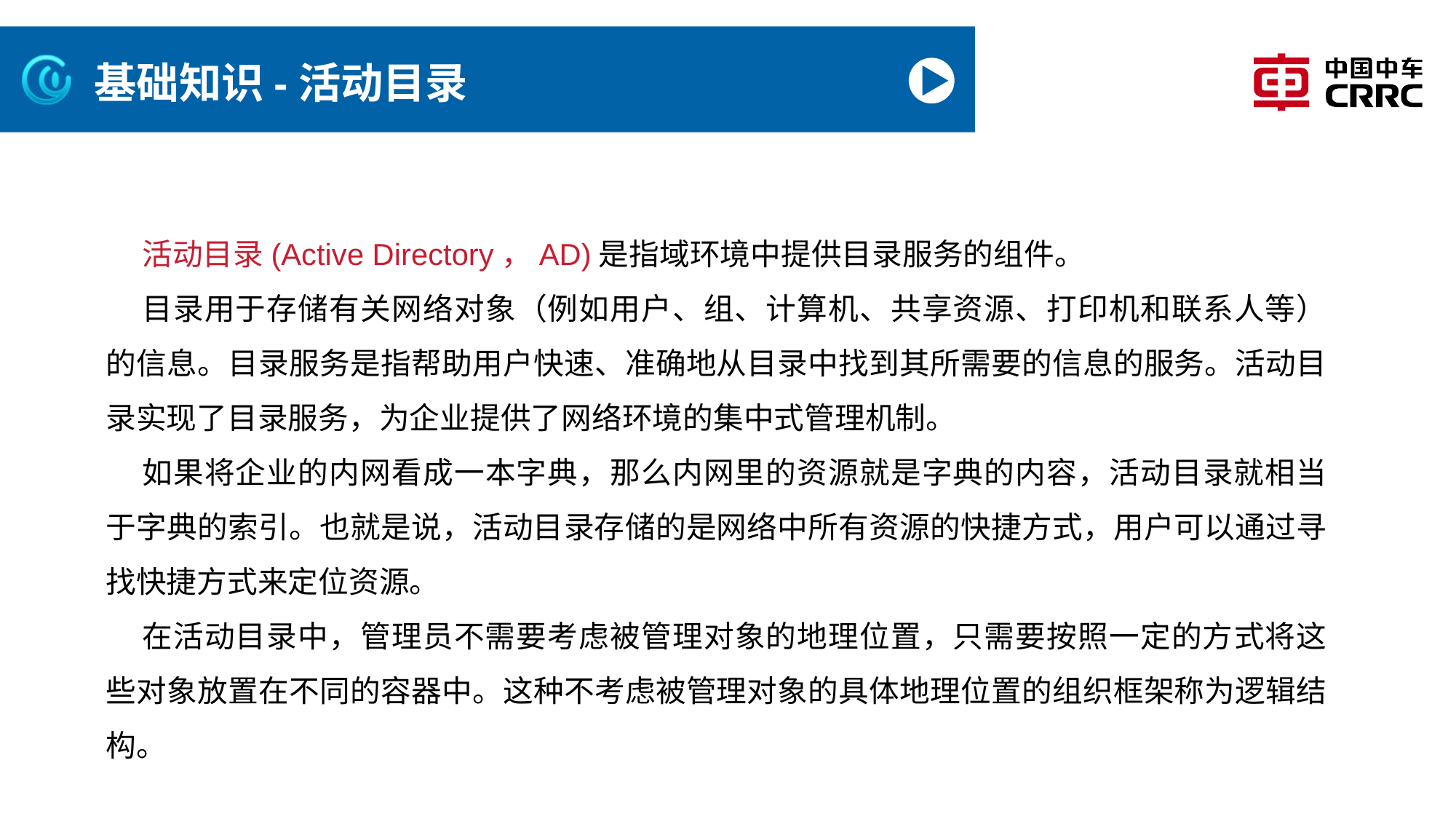

# 基础知识-活动目录
活动目录(Active Directory，AD)是指域环境中提供目录服务的组件。
目录用于存储有关网络对象（例如用户、组、计算机、共享资源、打印机和联系人等）的信息。目录服务是指帮助用户快速、准确地从目录中找到其所需要的信息的服务。活动目录实现了目录服务，为企业提供了网络环境的集中式管理机制。
如果将企业的内网看成一本字典，那么内网里的资源就是字典的内容，活动目录就相当于字典的索引。也就是说，活动目录存储的是网络中所有资源的快捷方式，用户可以通过寻找快捷方式来定位资源。
在活动目录中，管理员不需要考虑被管理对象的地理位置，只需要按照一定的方式将这些对象放置在不同的容器中。这种不考虑被管理对象的具体地理位置的组织框架称为逻辑结构。
17